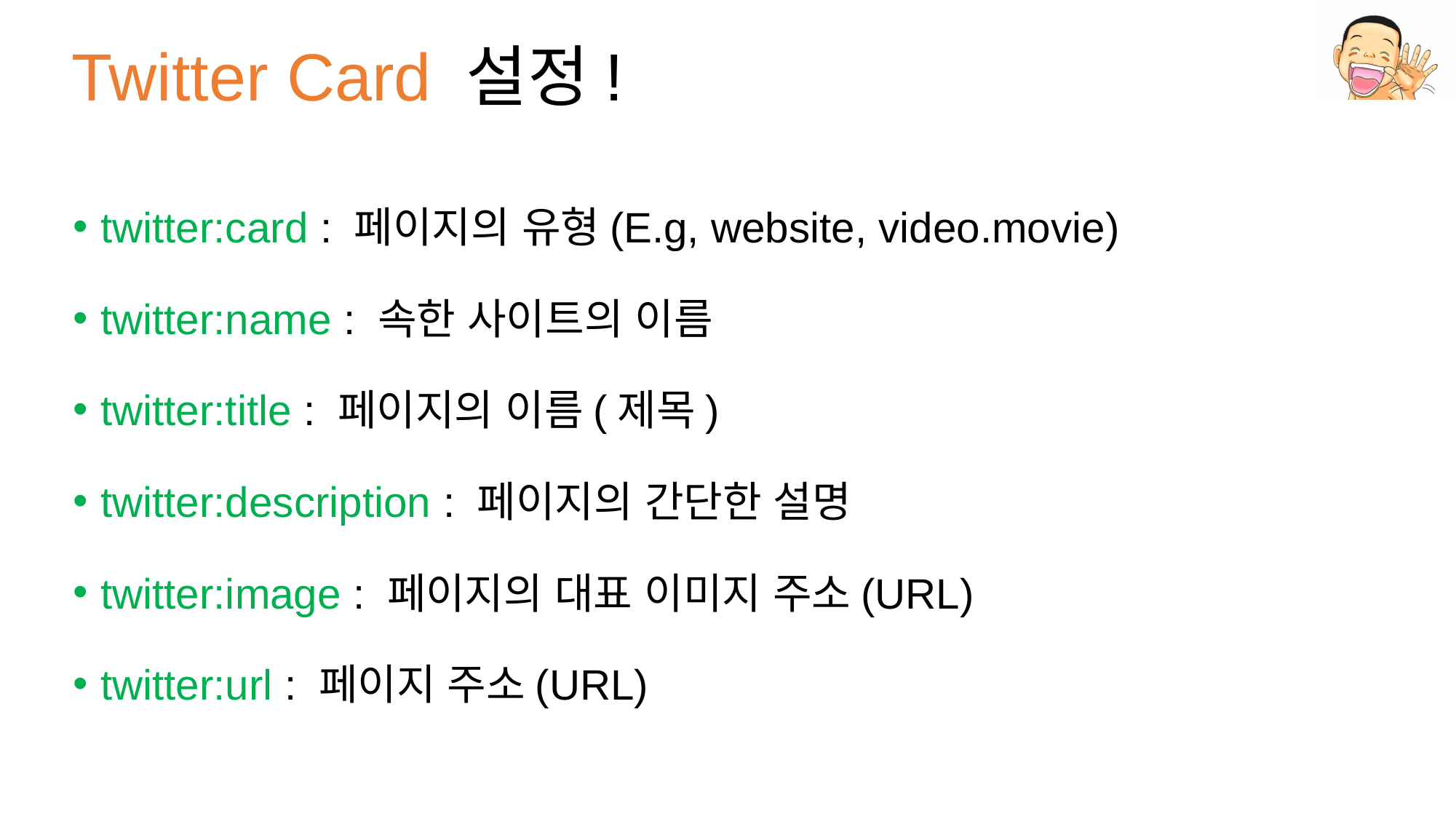

# Twitter Card 설정!
twitter:card : 페이지의 유형(E.g, website, video.movie)
twitter:name : 속한 사이트의 이름
twitter:title : 페이지의 이름(제목)
twitter:description : 페이지의 간단한 설명
twitter:image : 페이지의 대표 이미지 주소(URL)
twitter:url : 페이지 주소(URL)